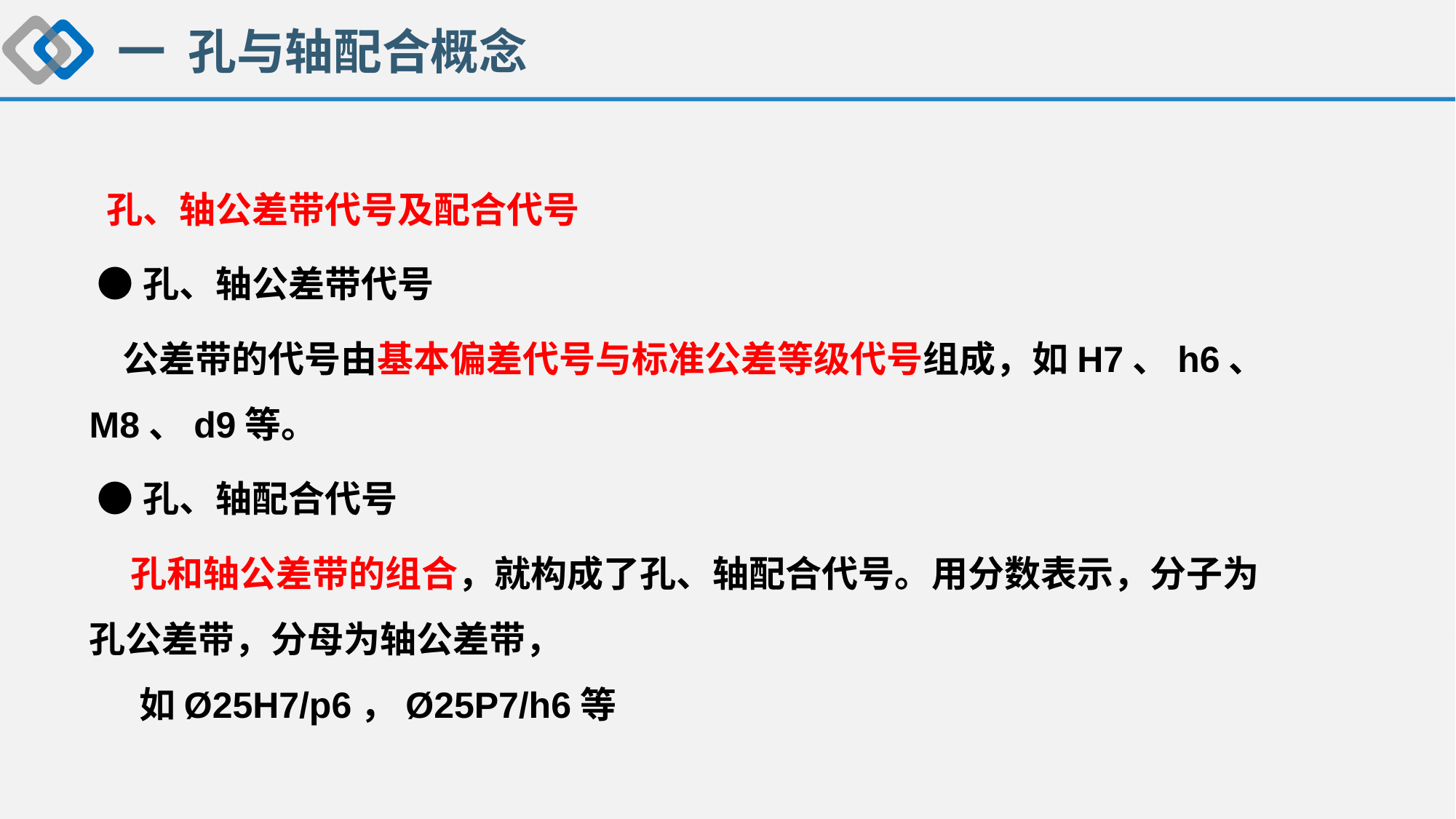

一  孔与轴配合概念
 孔、轴公差带代号及配合代号
 ●孔、轴公差带代号
   公差带的代号由基本偏差代号与标准公差等级代号组成，如H7、h6、M8、d9等。
 ●孔、轴配合代号
    孔和轴公差带的组合，就构成了孔、轴配合代号。用分数表示，分子为孔公差带，分母为轴公差带，
     如Ø25H7/p6，Ø25P7/h6等